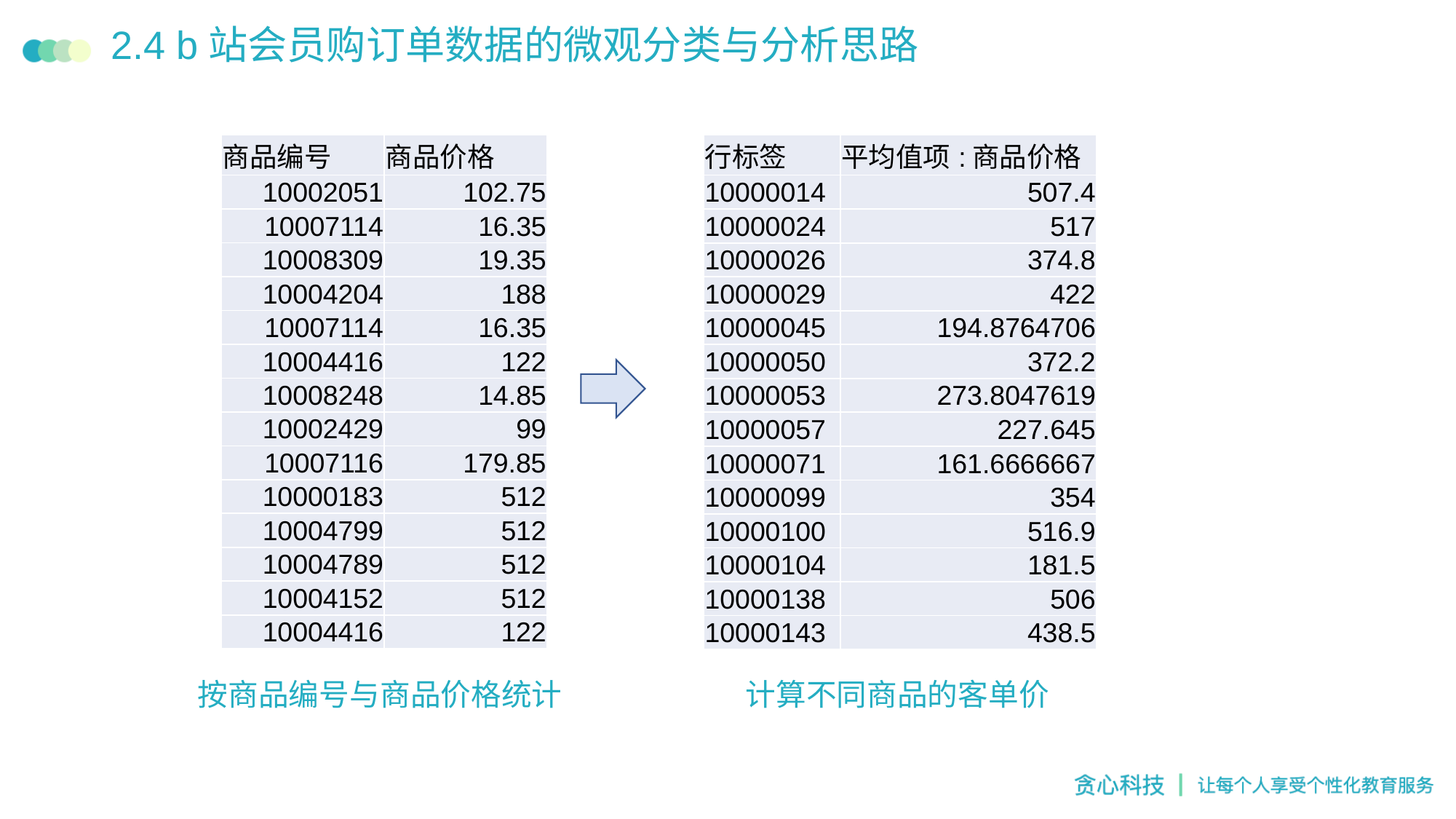

# 2.4 b站会员购订单数据的微观分类与分析思路
| 商品编号 | 商品价格 |
| --- | --- |
| 10002051 | 102.75 |
| 10007114 | 16.35 |
| 10008309 | 19.35 |
| 10004204 | 188 |
| 10007114 | 16.35 |
| 10004416 | 122 |
| 10008248 | 14.85 |
| 10002429 | 99 |
| 10007116 | 179.85 |
| 10000183 | 512 |
| 10004799 | 512 |
| 10004789 | 512 |
| 10004152 | 512 |
| 10004416 | 122 |
| 行标签 | 平均值项:商品价格 |
| --- | --- |
| 10000014 | 507.4 |
| 10000024 | 517 |
| 10000026 | 374.8 |
| 10000029 | 422 |
| 10000045 | 194.8764706 |
| 10000050 | 372.2 |
| 10000053 | 273.8047619 |
| 10000057 | 227.645 |
| 10000071 | 161.6666667 |
| 10000099 | 354 |
| 10000100 | 516.9 |
| 10000104 | 181.5 |
| 10000138 | 506 |
| 10000143 | 438.5 |

按商品编号与商品价格统计
计算不同商品的客单价